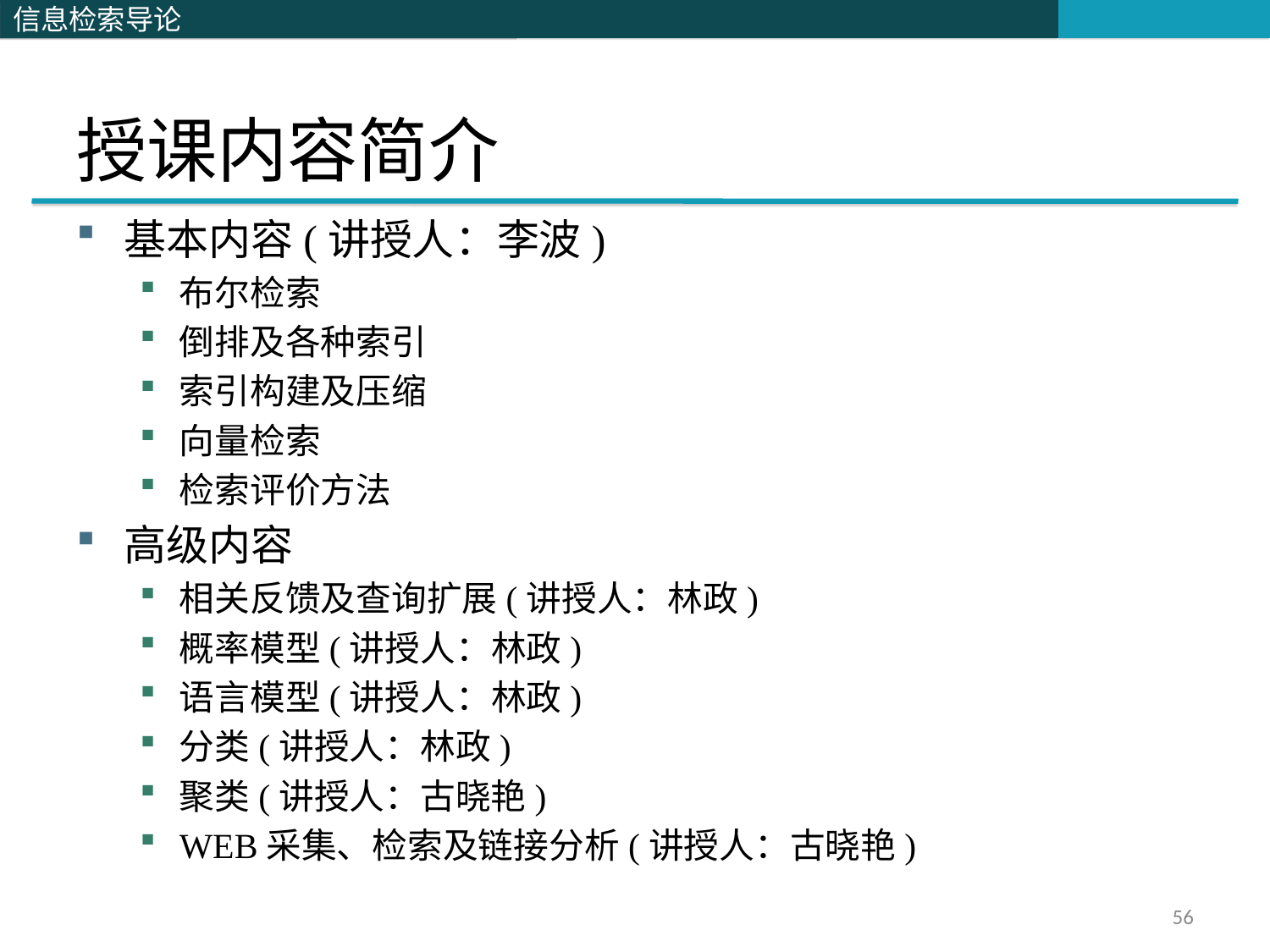

# 授课内容简介
基本内容(讲授人：李波)
布尔检索
倒排及各种索引
索引构建及压缩
向量检索
检索评价方法
高级内容
相关反馈及查询扩展(讲授人：林政)
概率模型(讲授人：林政)
语言模型(讲授人：林政)
分类(讲授人：林政)
聚类(讲授人：古晓艳)
WEB采集、检索及链接分析(讲授人：古晓艳)
56